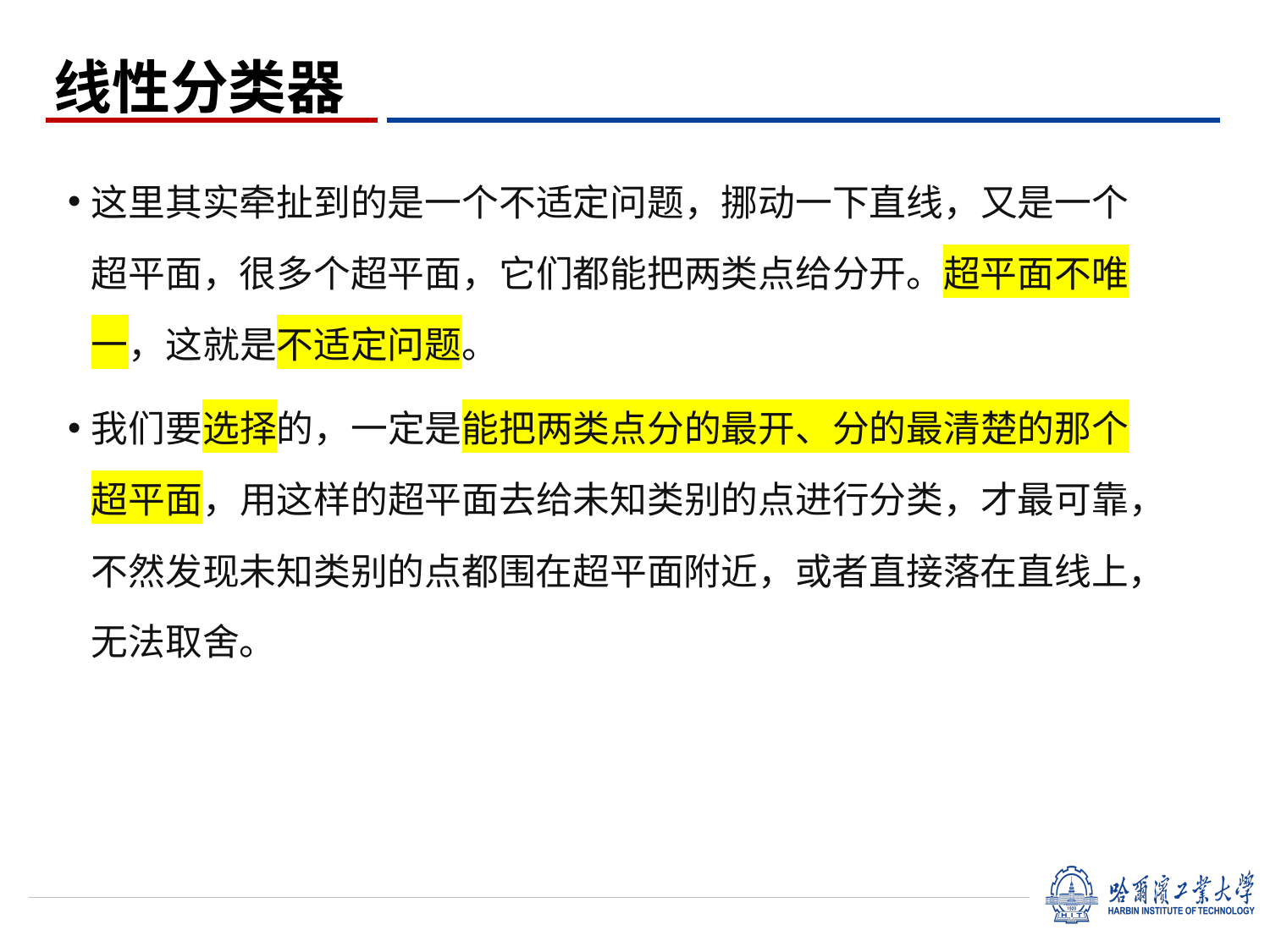

# 线性分类器
这里其实牵扯到的是一个不适定问题，挪动一下直线，又是一个超平面，很多个超平面，它们都能把两类点给分开。超平面不唯一，这就是不适定问题。
我们要选择的，一定是能把两类点分的最开、分的最清楚的那个超平面，用这样的超平面去给未知类别的点进行分类，才最可靠，不然发现未知类别的点都围在超平面附近，或者直接落在直线上，无法取舍。